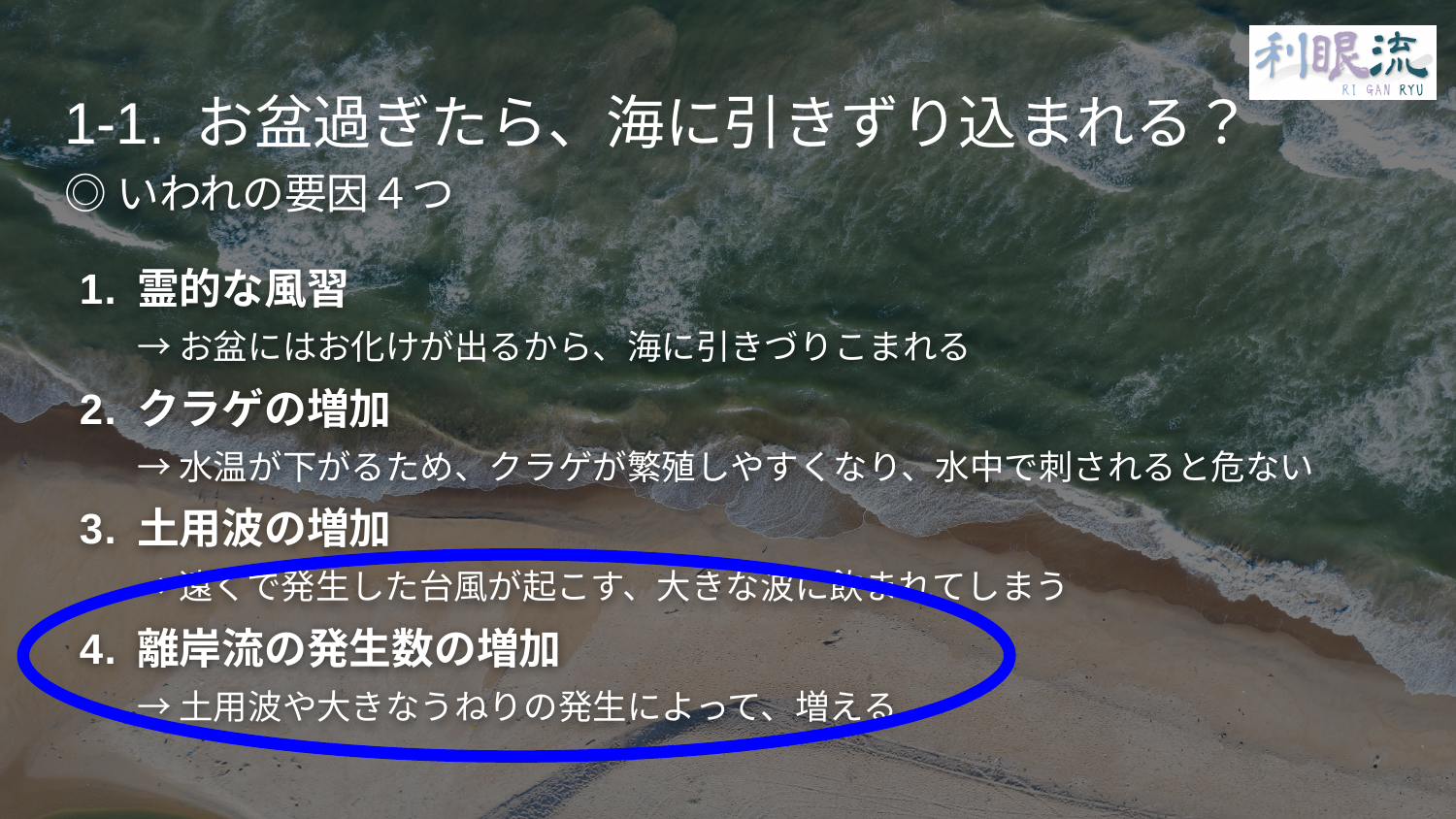

# 1-1. お盆過ぎたら、海に引きずり込まれる？
◎いわれの要因４つ
霊的な風習
→ お盆にはお化けが出るから、海に引きづりこまれる
クラゲの増加
→ 水温が下がるため、クラゲが繁殖しやすくなり、水中で刺されると危ない
土用波の増加
→ 遠くで発生した台風が起こす、大きな波に飲まれてしまう
離岸流の発生数の増加
→ 土用波や大きなうねりの発生によって、増える

3